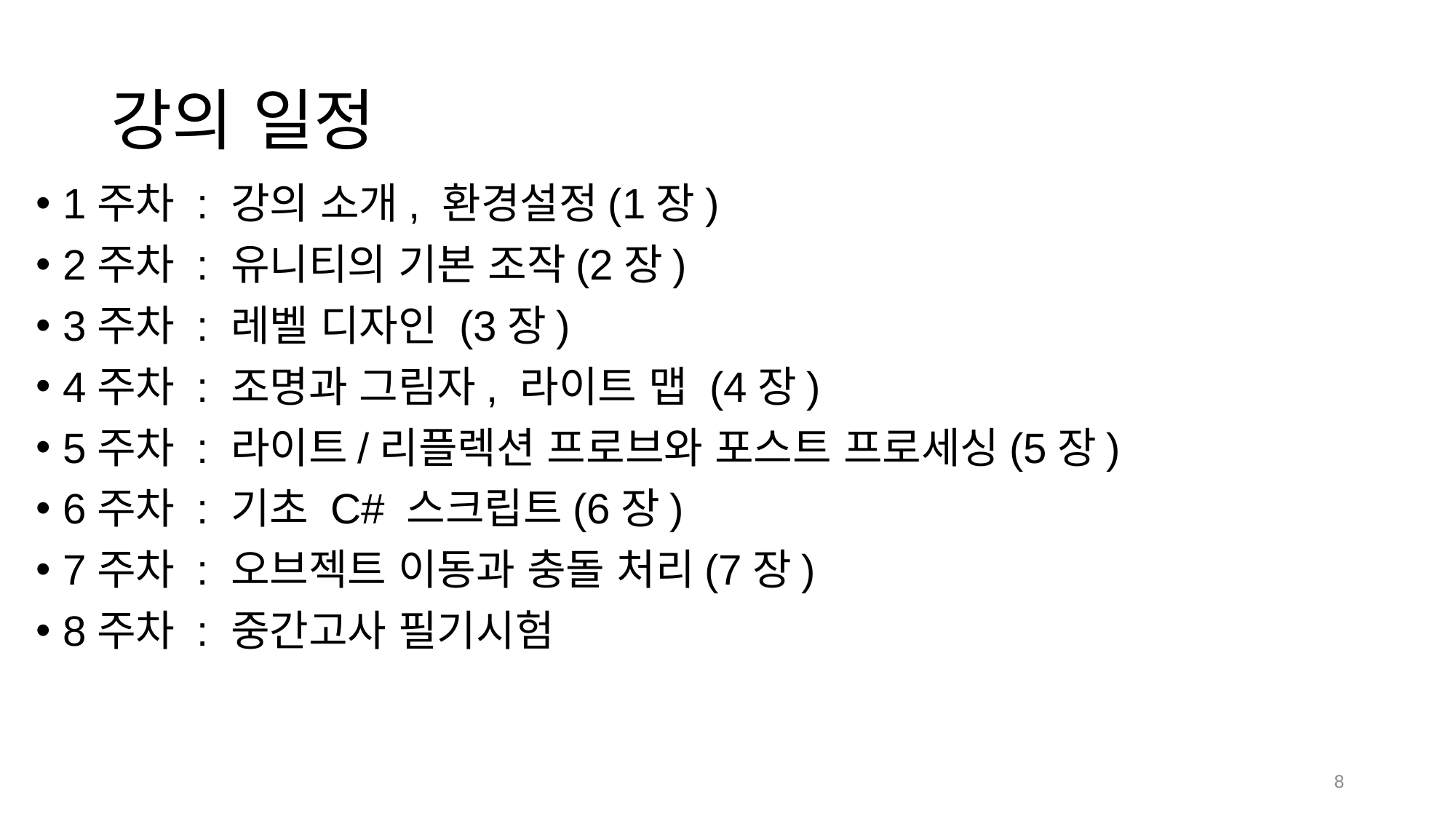

# 강의 일정
1주차 : 강의 소개, 환경설정(1장)
2주차 : 유니티의 기본 조작(2장)
3주차 : 레벨 디자인 (3장)
4주차 : 조명과 그림자, 라이트 맵 (4장)
5주차 : 라이트/리플렉션 프로브와 포스트 프로세싱(5장)
6주차 : 기초 C# 스크립트(6장)
7주차 : 오브젝트 이동과 충돌 처리(7장)
8주차 : 중간고사 필기시험
8